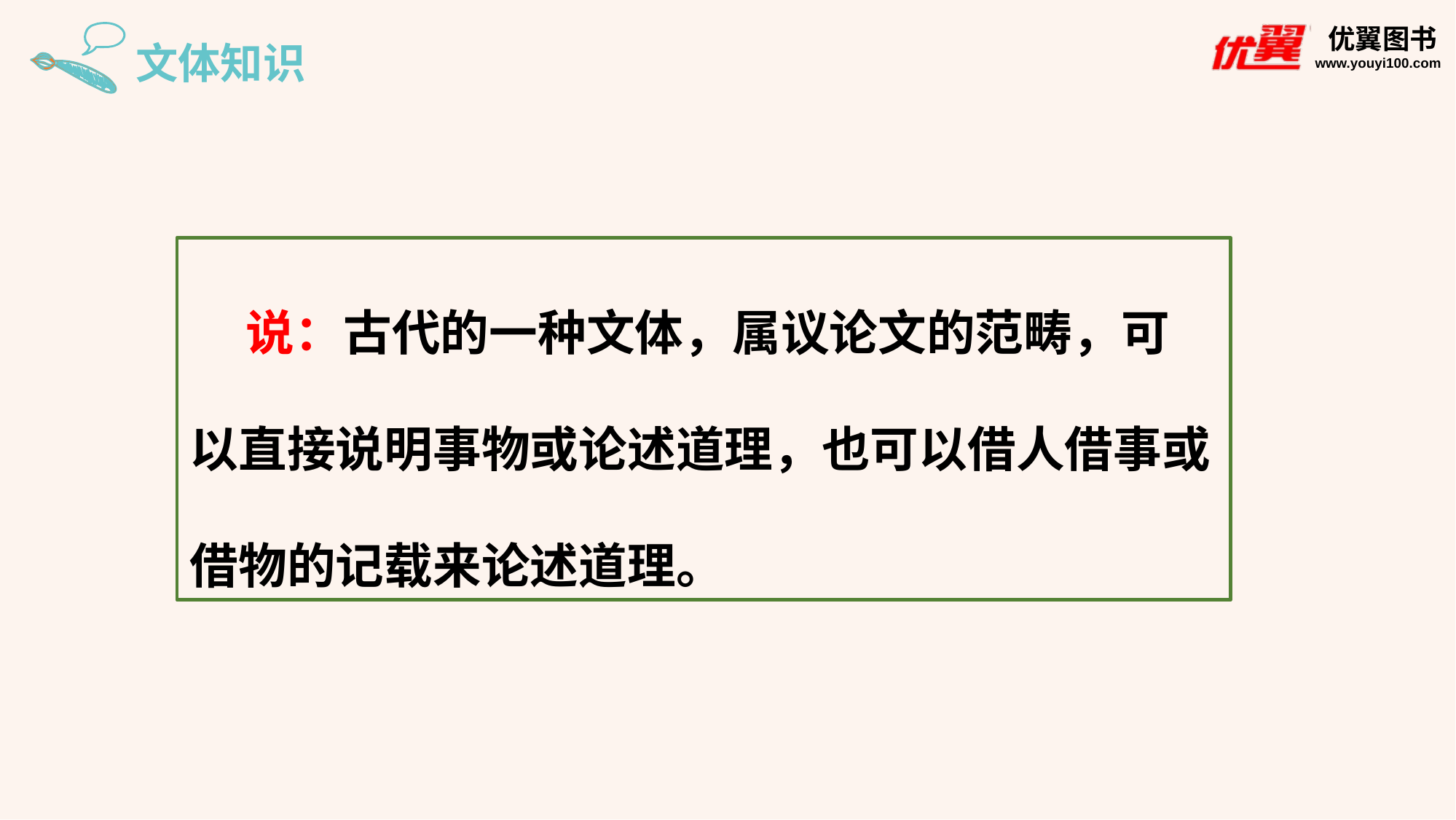

文体知识

    说：古代的一种文体，属议论文的范畴，可以直接说明事物或论述道理，也可以借人借事或借物的记载来论述道理。